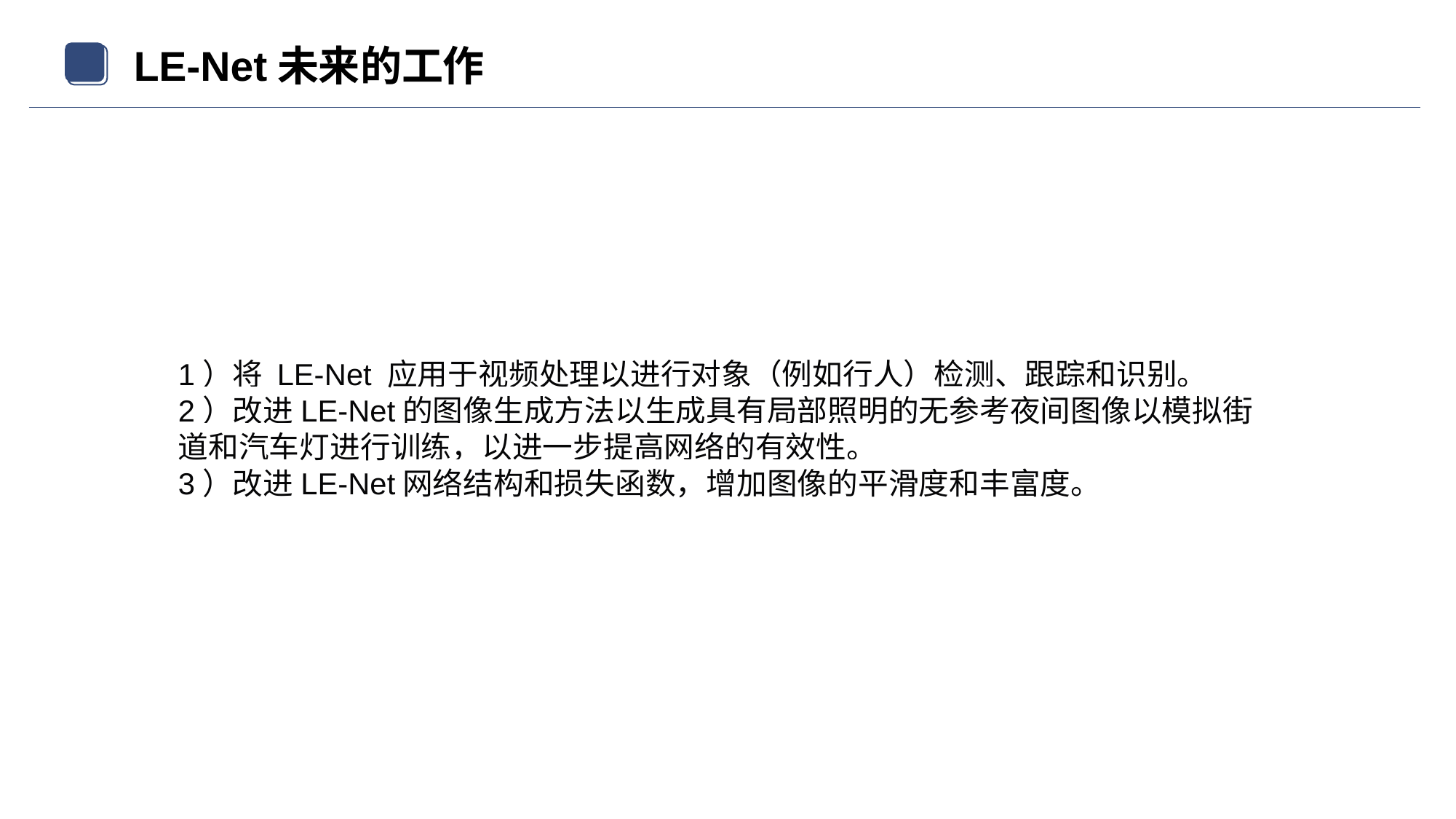

LE-Net未来的工作
1）将 LE-Net 应用于视频处理以进行对象（例如行人）检测、跟踪和识别。
2）改进LE-Net的图像生成方法以生成具有局部照明的无参考夜间图像以模拟街道和汽车灯进行训练，以进一步提高网络的有效性。
3）改进LE-Net网络结构和损失函数，增加图像的平滑度和丰富度。